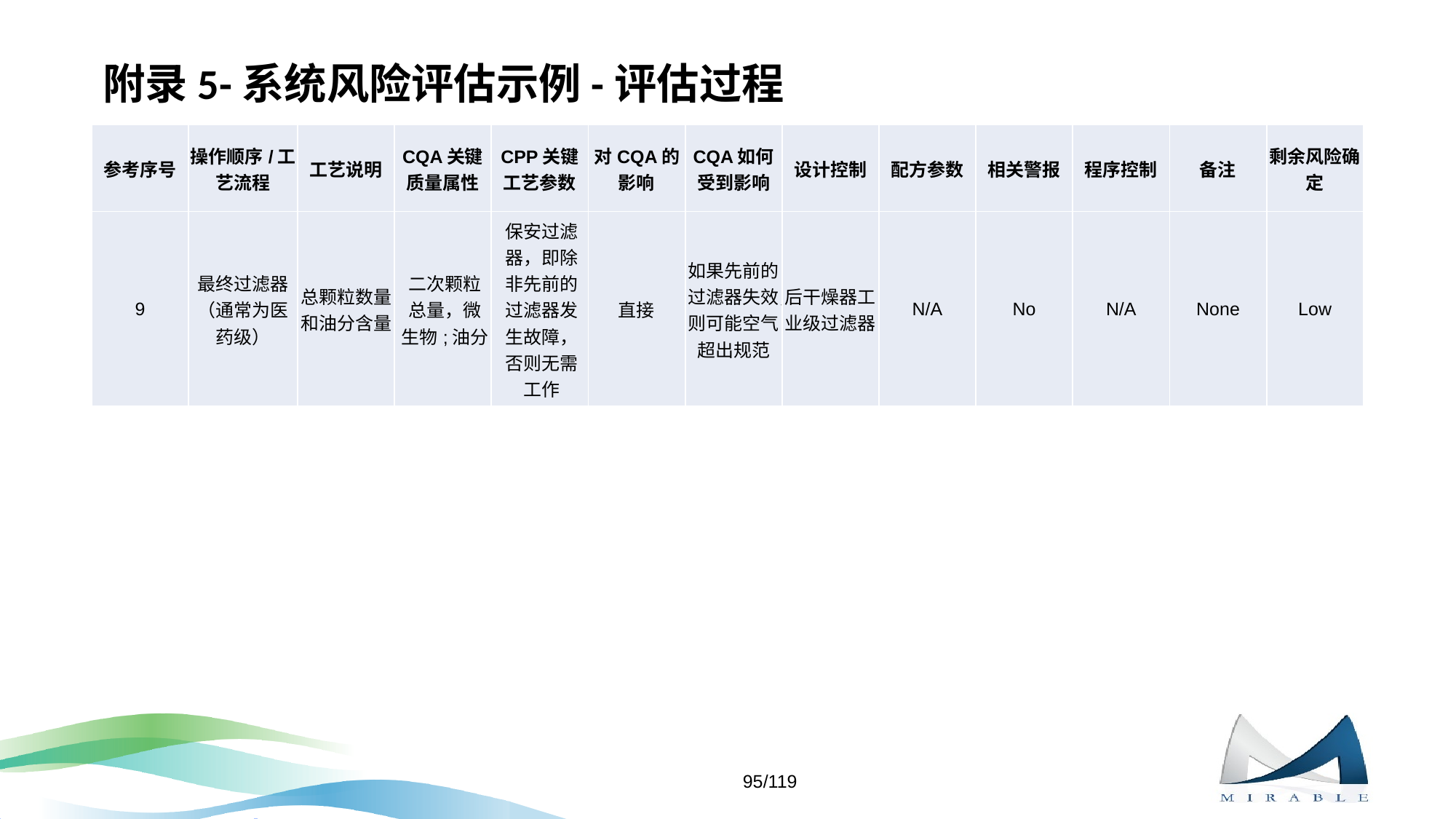

# 附录5-系统风险评估示例-评估过程
| 参考序号 | 操作顺序/工艺流程 | 工艺说明 | CQA关键质量属性 | CPP关键工艺参数 | 对CQA的影响 | CQA如何受到影响 | 设计控制 | 配方参数 | 相关警报 | 程序控制 | 备注 | 剩余风险确定 |
| --- | --- | --- | --- | --- | --- | --- | --- | --- | --- | --- | --- | --- |
| 9 | 最终过滤器（通常为医药级） | 总颗粒数量和油分含量 | 二次颗粒总量，微生物;油分 | 保安过滤器，即除非先前的过滤器发生故障，否则无需工作 | 直接 | 如果先前的过滤器失效，则可能空气超出规范 | 后干燥器工业级过滤器 | N/A | No | N/A | None | Low |
95/119